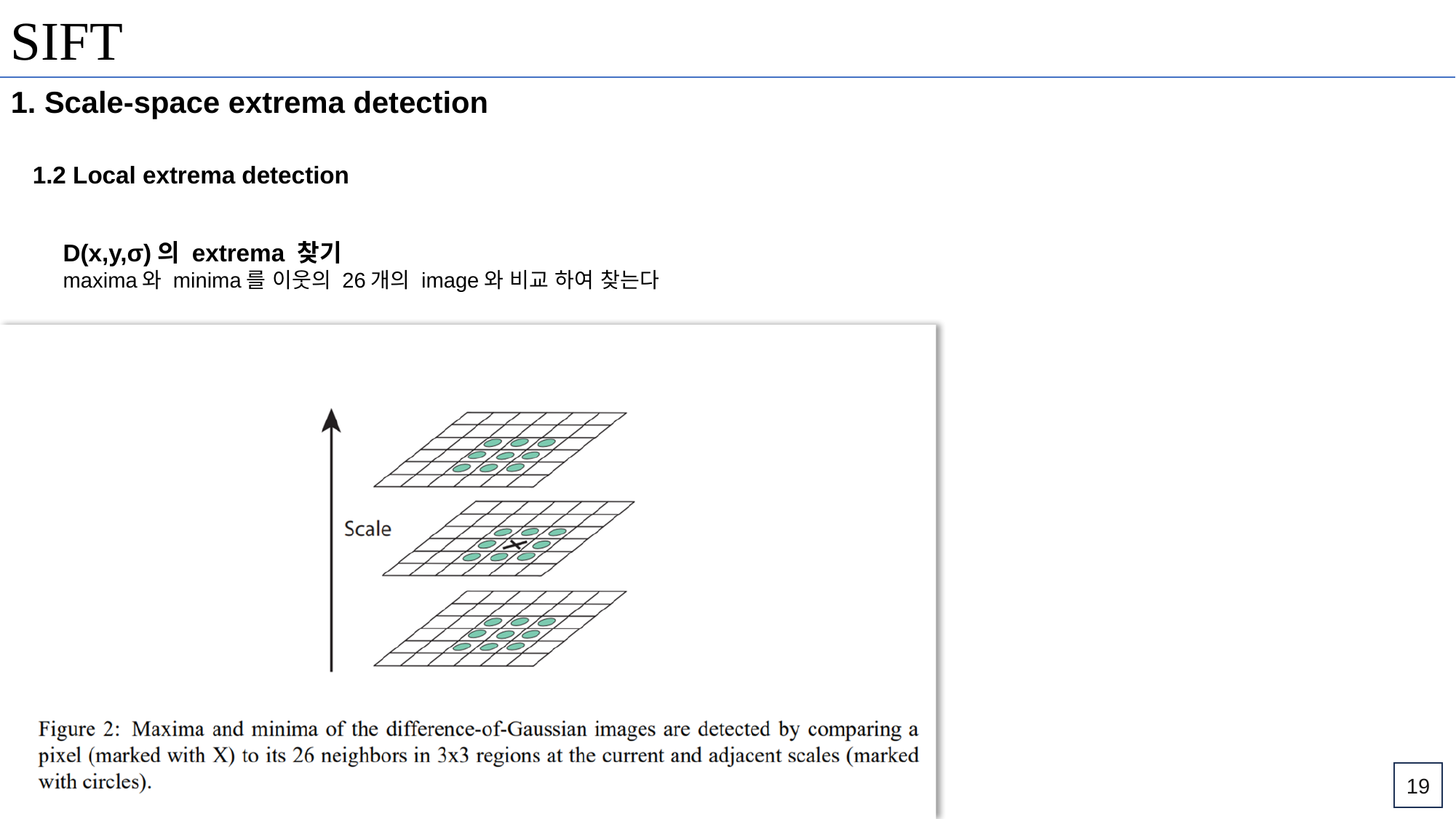

SIFT
1. Scale-space extrema detection
1.2 Local extrema detection
D(x,y,σ)의 extrema 찾기
maxima와 minima를 이웃의 26개의 image와 비교 하여 찾는다

19